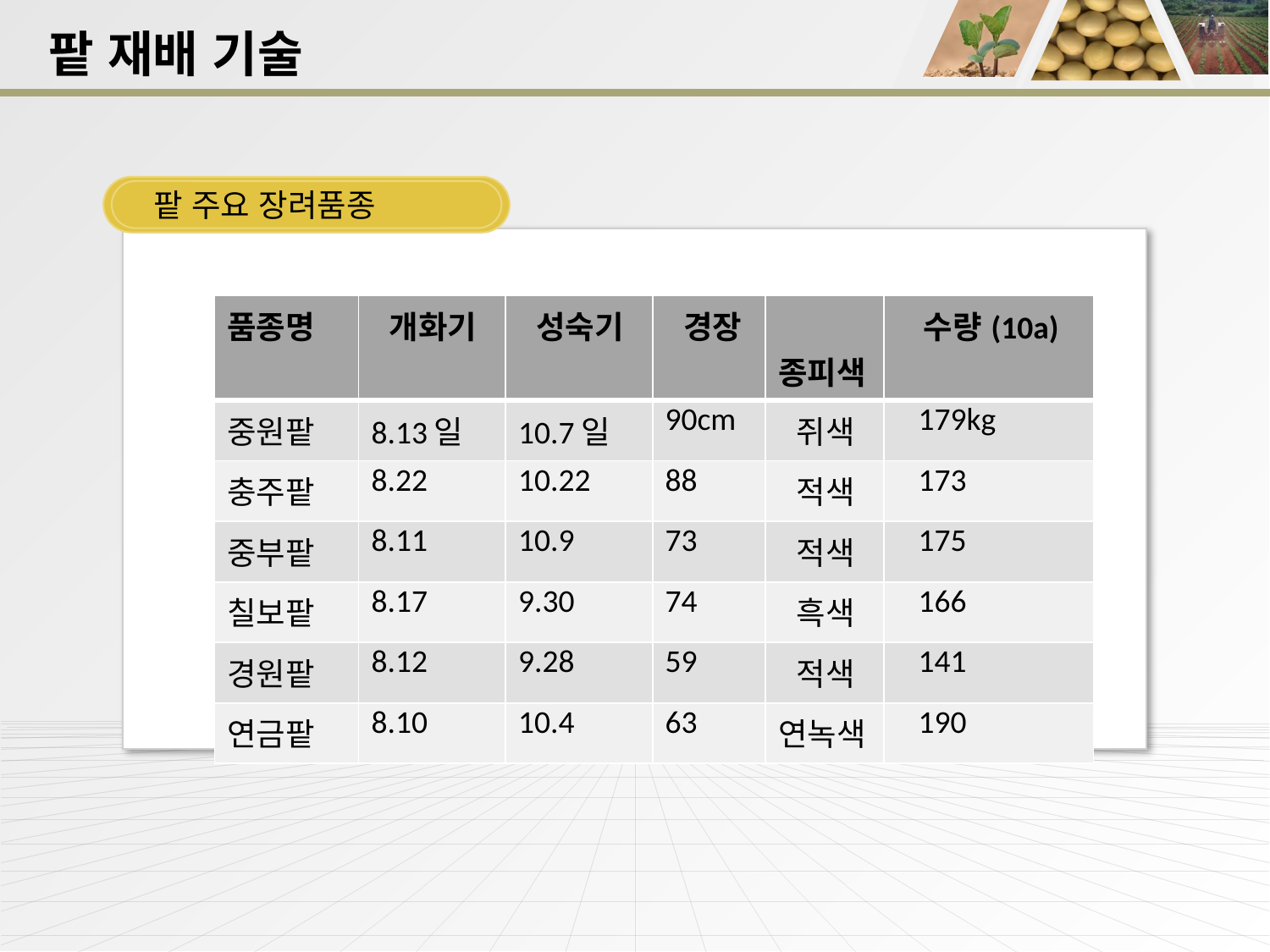

팥 재배 기술

팥 주요 장려품종

| 품종명 | 개화기 | 성숙기 | 경장 | 종피색 | 수량(10a) |
| --- | --- | --- | --- | --- | --- |
| 중원팥 | 8.13일 | 10.7일 | 90cm | 쥐색 | 179kg |
| 충주팥 | 8.22 | 10.22 | 88 | 적색 | 173 |
| 중부팥 | 8.11 | 10.9 | 73 | 적색 | 175 |
| 칠보팥 | 8.17 | 9.30 | 74 | 흑색 | 166 |
| 경원팥 | 8.12 | 9.28 | 59 | 적색 | 141 |
| 연금팥 | 8.10 | 10.4 | 63 | 연녹색 | 190 |